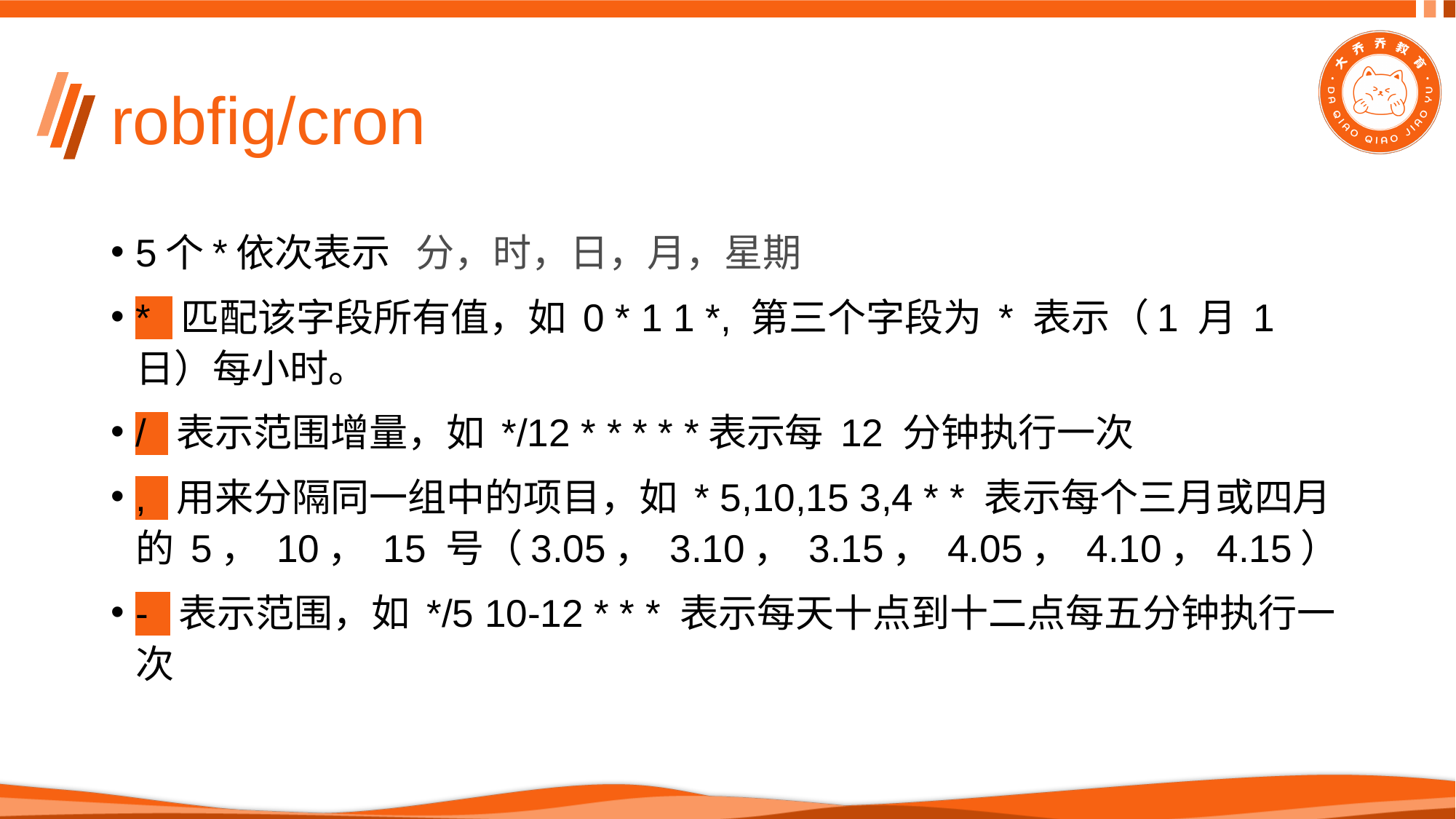

# robfig/cron
5个*依次表示   分，时，日，月，星期
*  匹配该字段所有值，如 0 * 1 1 *, 第三个字段为 * 表示（1 月 1 日）每小时。
/  表示范围增量，如 */12 * * * * *表示每 12 分钟执行一次
,  用来分隔同一组中的项目，如 * 5,10,15 3,4 * * 表示每个三月或四月的 5， 10， 15 号（3.05， 3.10， 3.15， 4.05， 4.10，4.15）
-  表示范围，如 */5 10-12 * * * 表示每天十点到十二点每五分钟执行一次